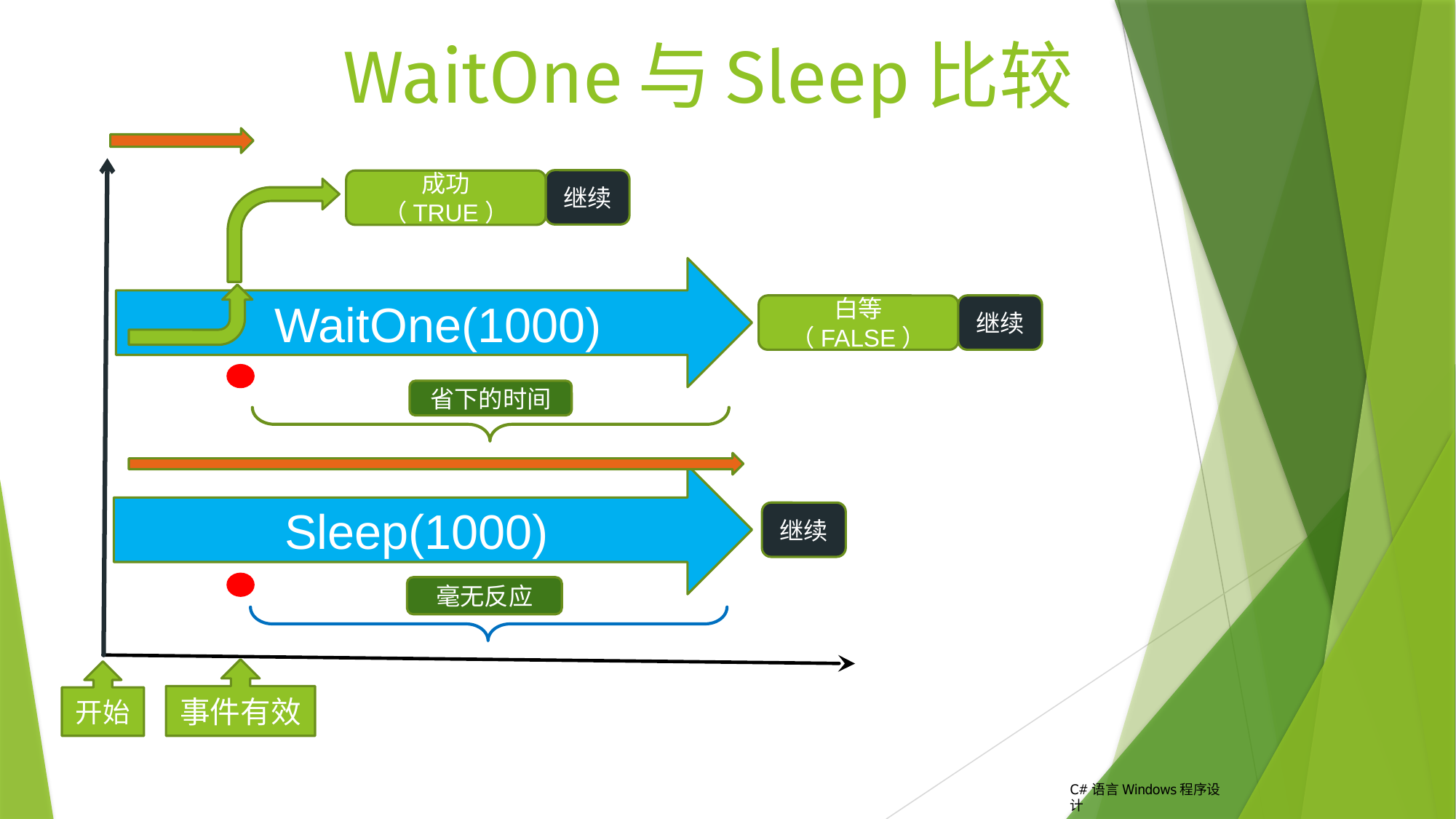

WaitOne(1000)
# WaitOne与Sleep比较

继续
成功（TRUE）

Sleep(1000)

继续
白等（FALSE）

省下的时间

继续

毫无反应
事件有效
开始
C#语言Windows程序设计